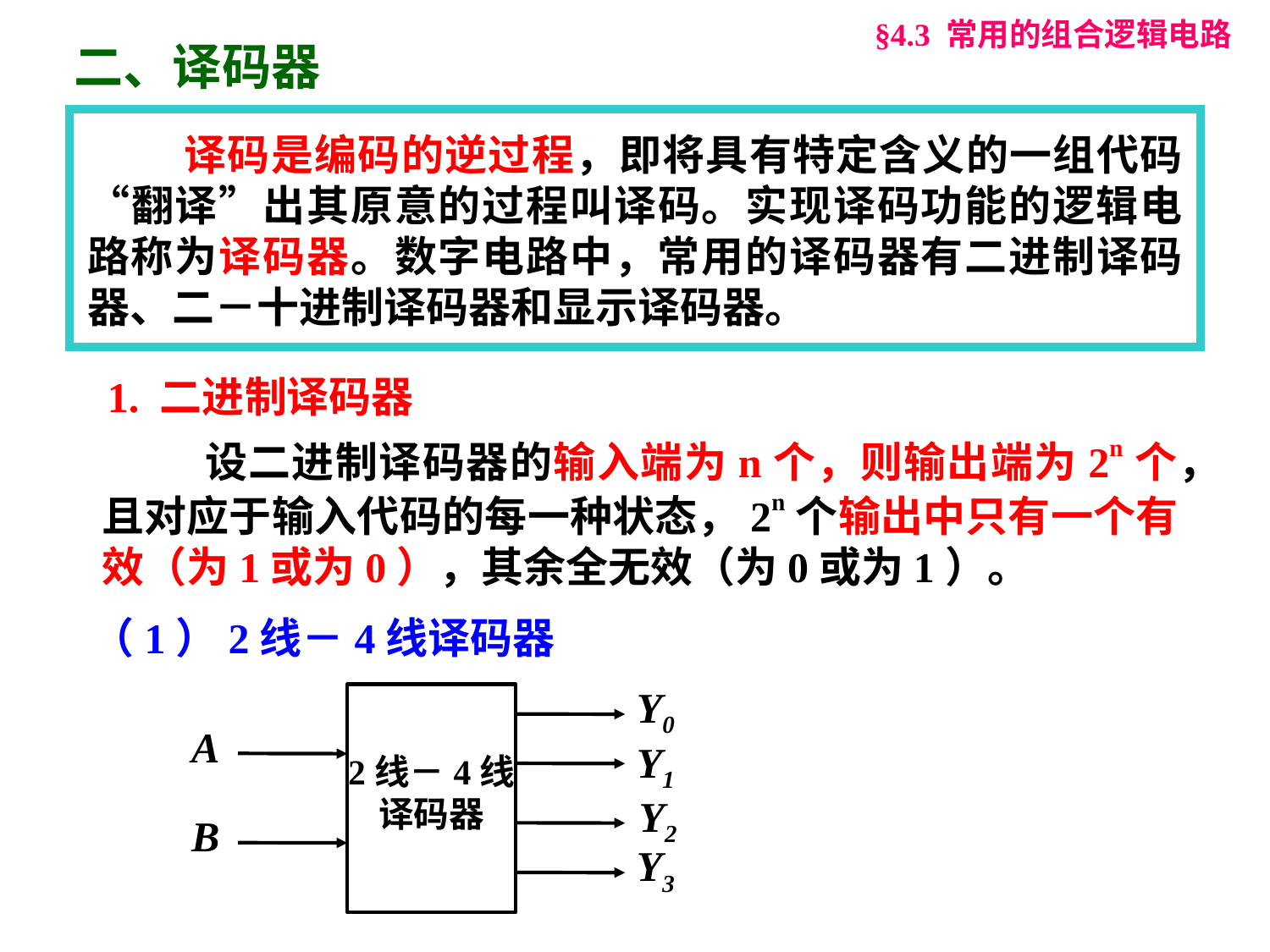

§4.3 常用的组合逻辑电路
二、译码器

        译码是编码的逆过程，即将具有特定含义的一组代码“翻译”出其原意的过程叫译码。实现译码功能的逻辑电路称为译码器。数字电路中，常用的译码器有二进制译码器、二－十进制译码器和显示译码器。
1. 二进制译码器
          设二进制译码器的输入端为n个，则输出端为2n个，且对应于输入代码的每一种状态，2n个输出中只有一个有效（为1或为0），其余全无效（为0或为1）。
（1）2线－4线译码器
Y0

A
Y1
2线－4线
译码器
Y2
B
Y3